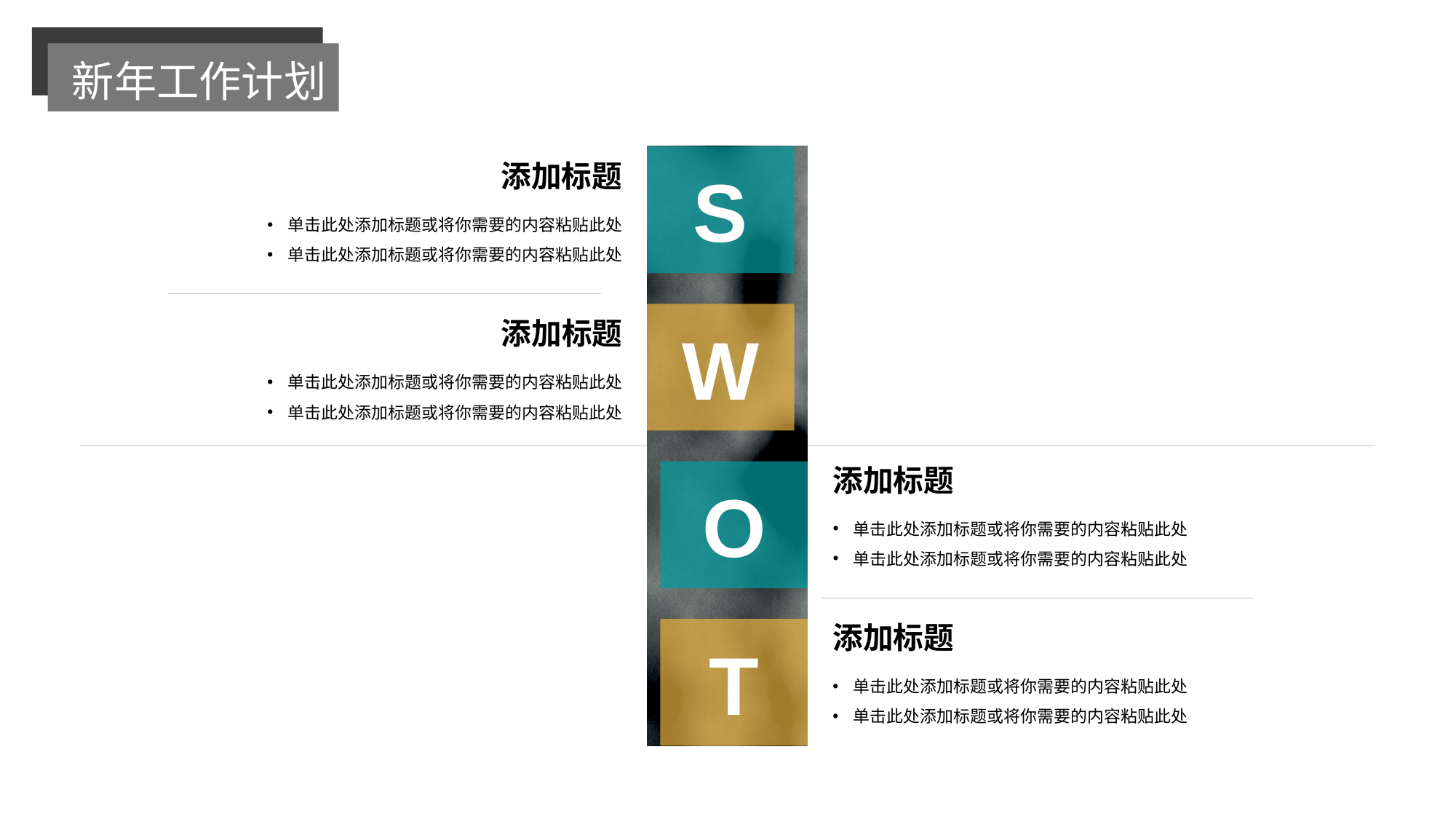

新年工作计划
添加标题
单击此处添加标题或将你需要的内容粘贴此处
单击此处添加标题或将你需要的内容粘贴此处

S
添加标题
单击此处添加标题或将你需要的内容粘贴此处
单击此处添加标题或将你需要的内容粘贴此处

W
添加标题
单击此处添加标题或将你需要的内容粘贴此处
单击此处添加标题或将你需要的内容粘贴此处

O
添加标题
单击此处添加标题或将你需要的内容粘贴此处
单击此处添加标题或将你需要的内容粘贴此处

T